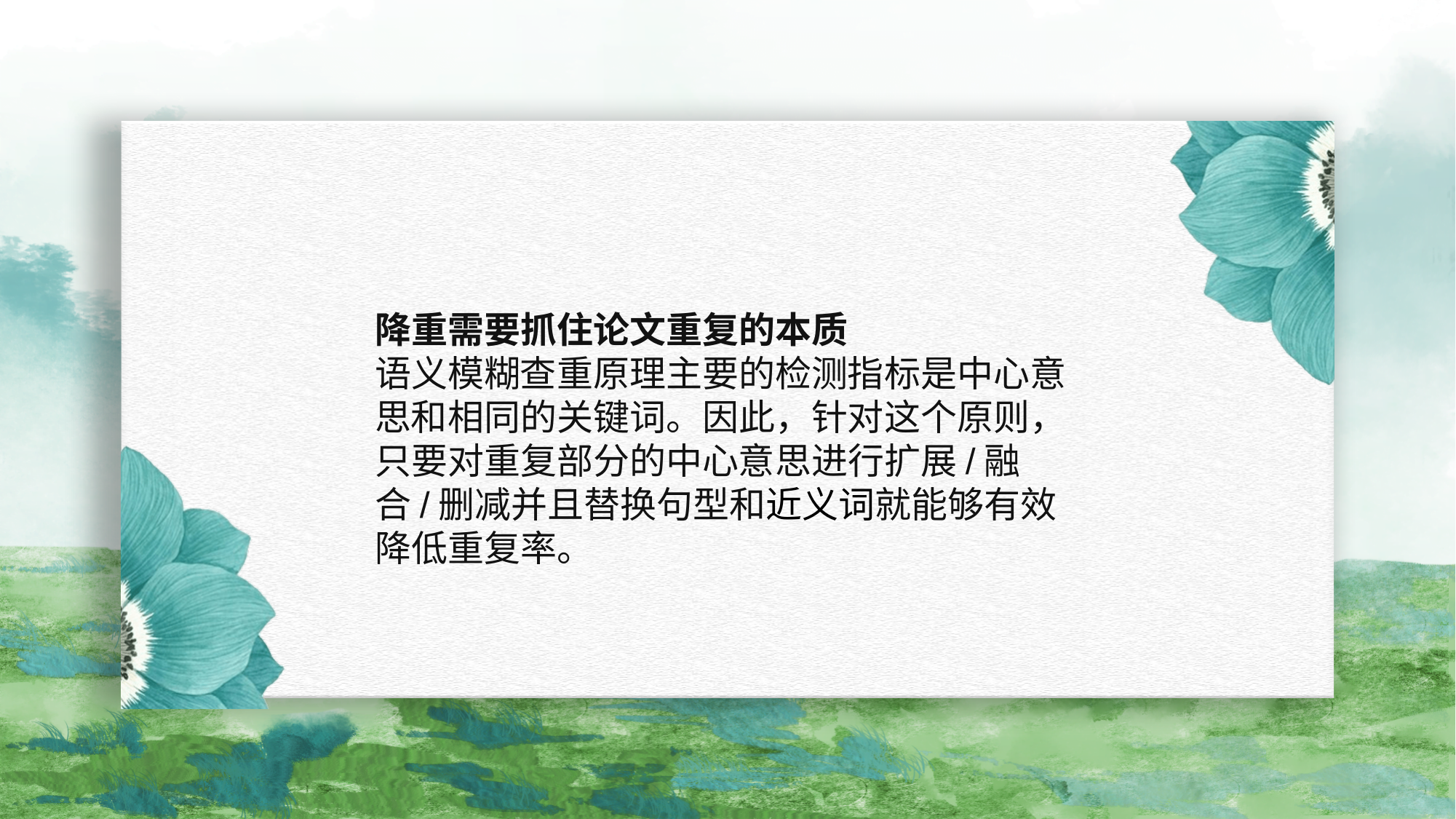

降重需要抓住论文重复的本质
语义模糊查重原理主要的检测指标是中心意思和相同的关键词。因此，针对这个原则，只要对重复部分的中心意思进行扩展/融合/删减并且替换句型和近义词就能够有效降低重复率。